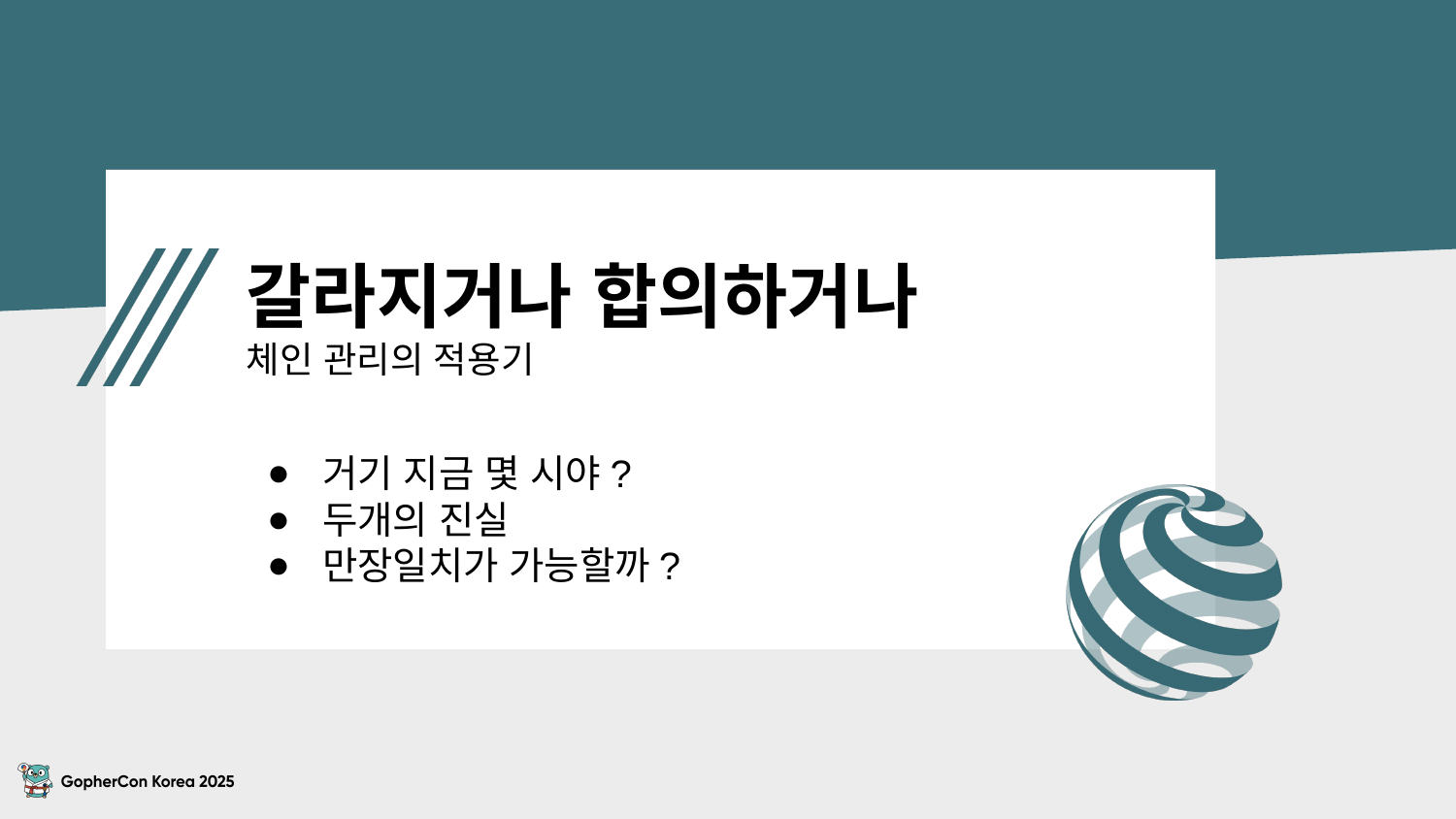

# 갈라지거나 합의하거나 체인 관리의 적용기
거기 지금 몇 시야?
두개의 진실
만장일치가 가능할까?